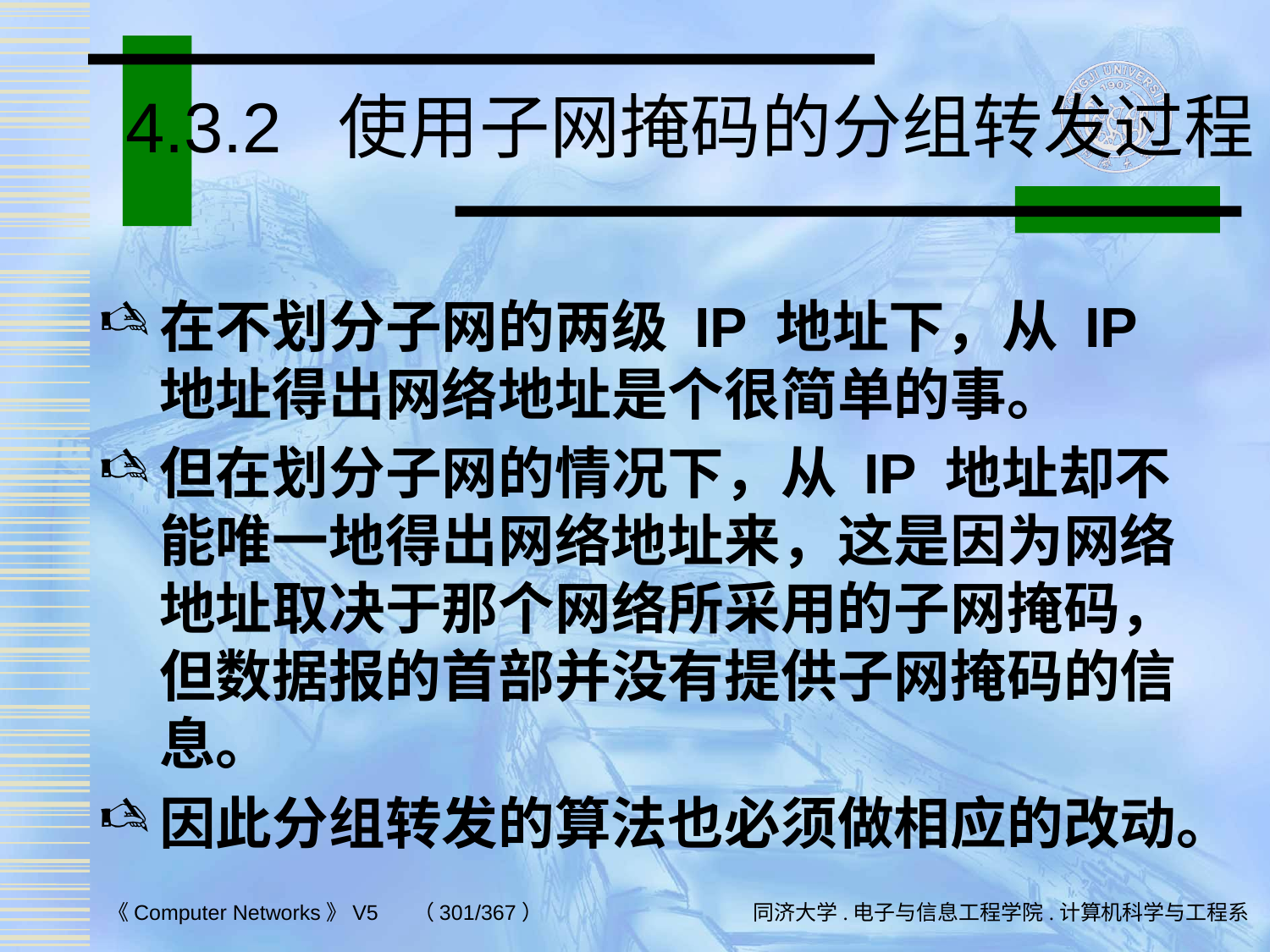

课件制作人：谢希仁
# 4.3.2  使用子网掩码的分组转发过程
在不划分子网的两级 IP 地址下，从 IP 地址得出网络地址是个很简单的事。
但在划分子网的情况下，从 IP 地址却不能唯一地得出网络地址来，这是因为网络地址取决于那个网络所采用的子网掩码，但数据报的首部并没有提供子网掩码的信息。
因此分组转发的算法也必须做相应的改动。